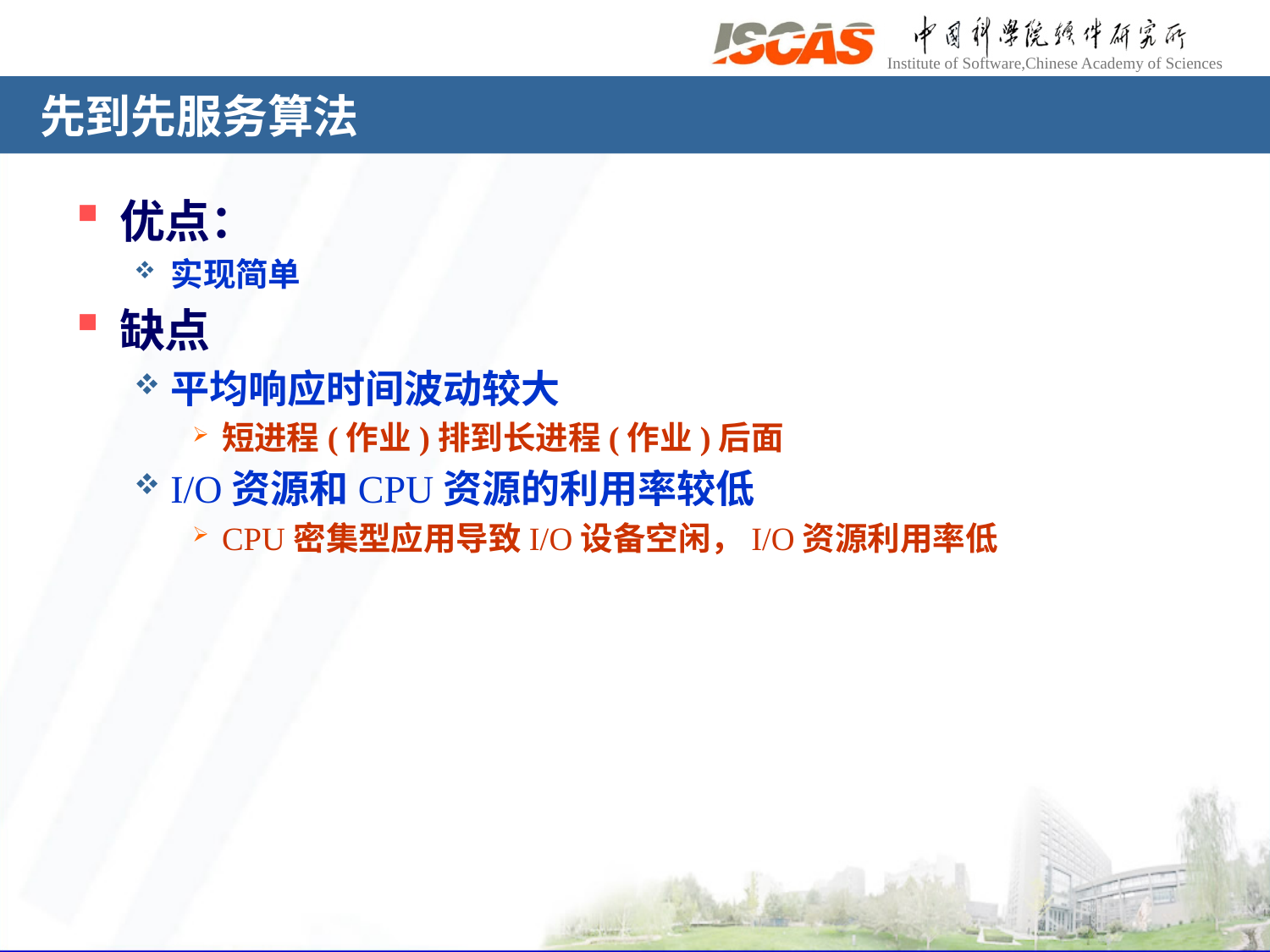

# 先到先服务算法
优点：
实现简单
缺点
平均响应时间波动较大
短进程(作业)排到长进程(作业)后面
I/O资源和CPU资源的利用率较低
CPU密集型应用导致I/O设备空闲，I/O资源利用率低